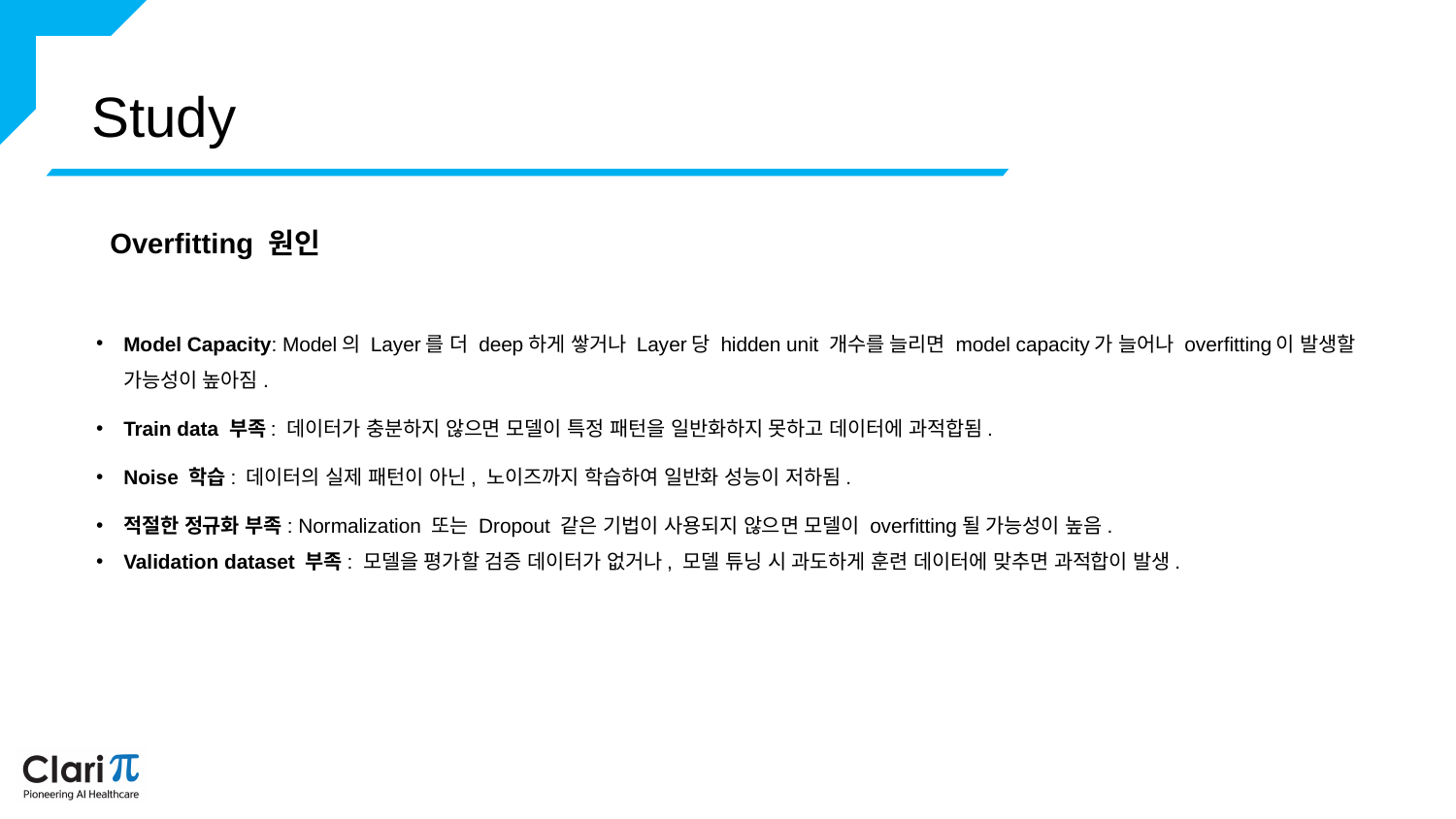

Study
Overfitting 원인
Model Capacity: Model의 Layer를 더 deep하게 쌓거나 Layer당 hidden unit 개수를 늘리면 model capacity가 늘어나 overfitting이 발생할 가능성이 높아짐.
Train data 부족: 데이터가 충분하지 않으면 모델이 특정 패턴을 일반화하지 못하고 데이터에 과적합됨.
Noise 학습: 데이터의 실제 패턴이 아닌, 노이즈까지 학습하여 일반화 성능이 저하됨.
적절한 정규화 부족: Normalization 또는 Dropout 같은 기법이 사용되지 않으면 모델이 overfitting될 가능성이 높음.
Validation dataset 부족: 모델을 평가할 검증 데이터가 없거나, 모델 튜닝 시 과도하게 훈련 데이터에 맞추면 과적합이 발생.